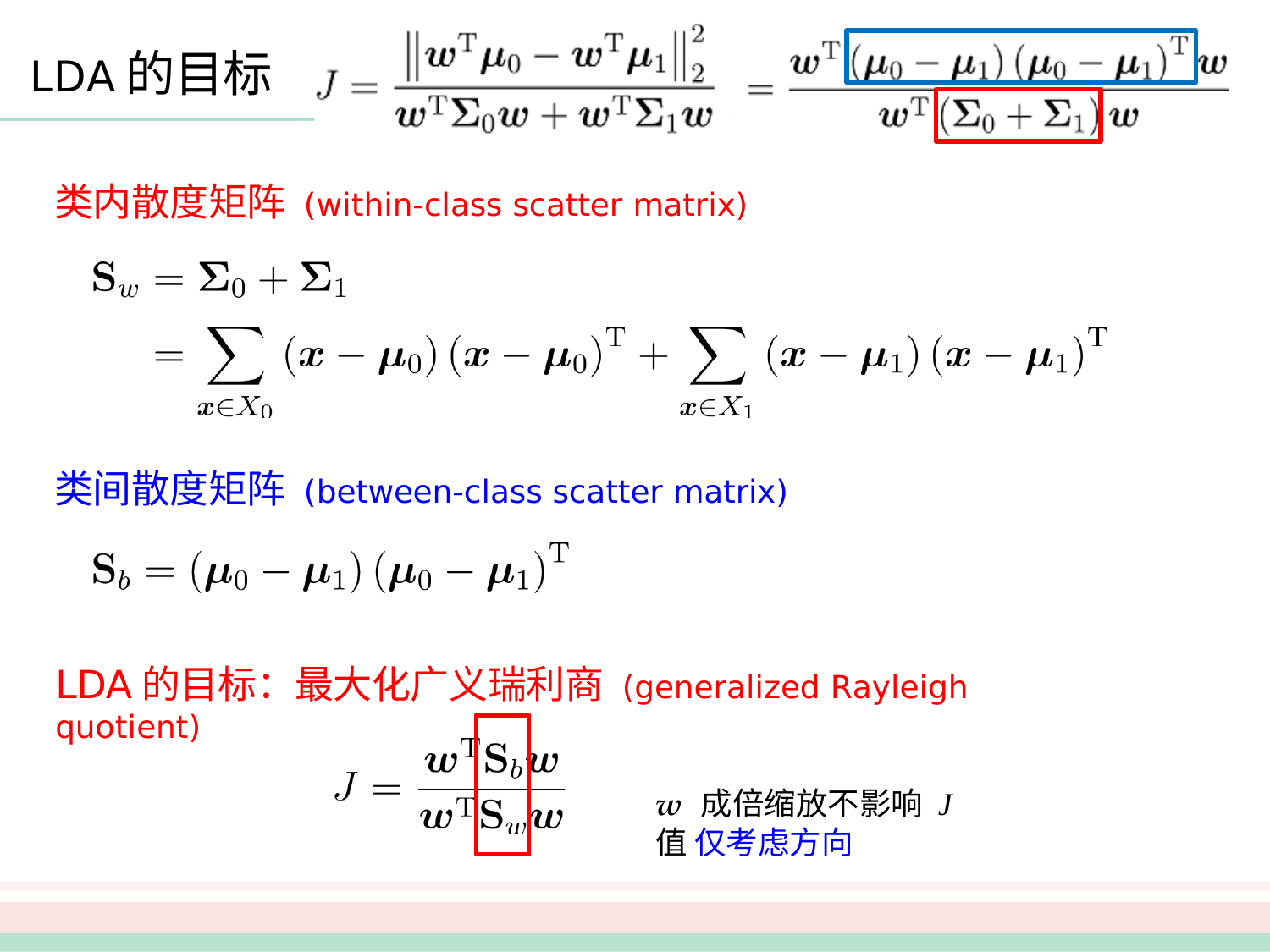

# LDA的目标

类内散度矩阵 (within-class scatter matrix)

类间散度矩阵 (between-class scatter matrix)

LDA的目标：最大化广义瑞利商 (generalized Rayleigh quotient)

w 成倍缩放不影响 J 值 仅考虑方向